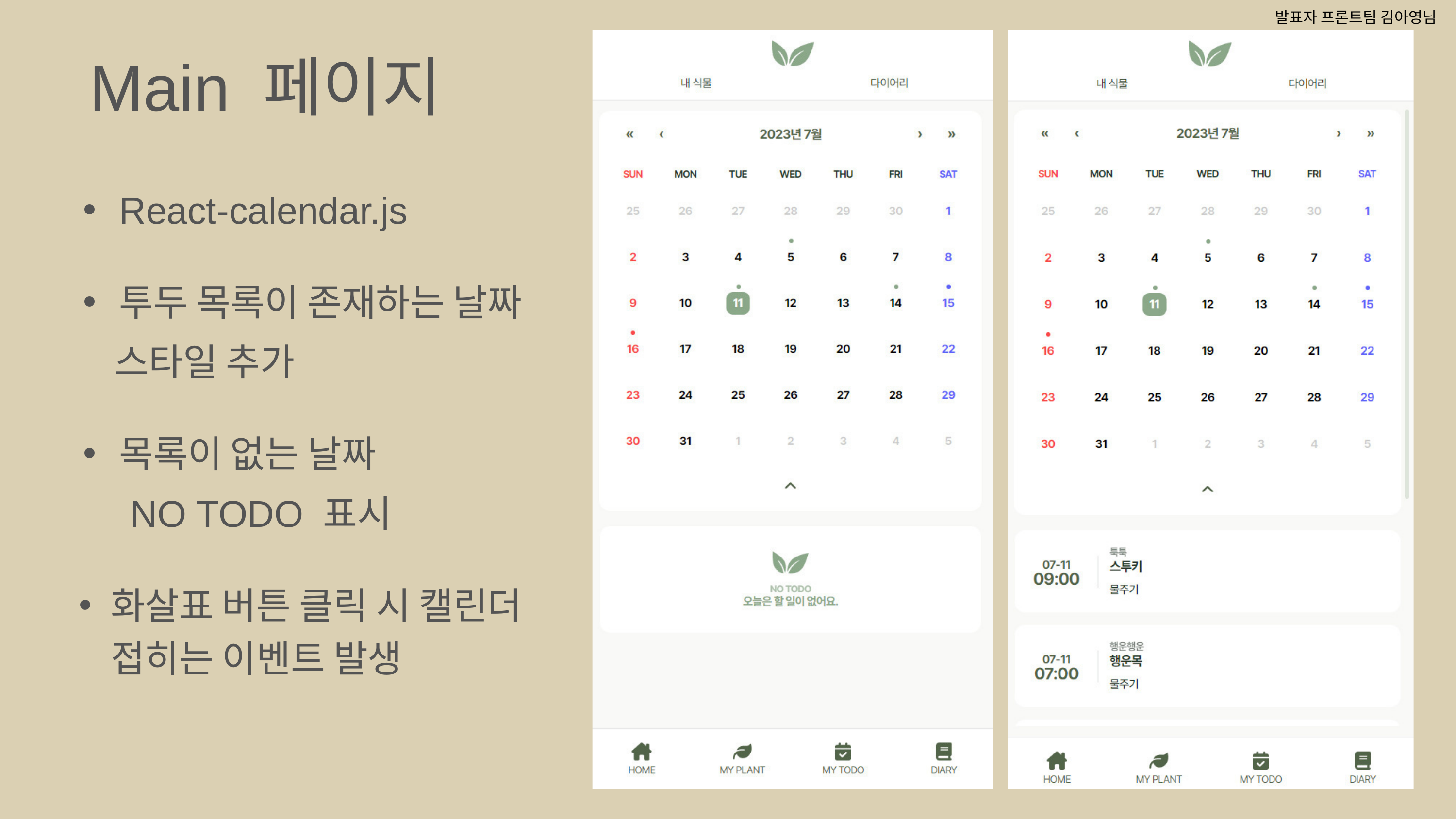

발표자 프론트팀 김아영님

Main 페이지
React-calendar.js
투두 목록이 존재하는 날짜
       스타일 추가
목록이 없는 날짜
        NO TODO 표시
화살표 버튼 클릭 시 캘린더 접히는 이벤트 발생